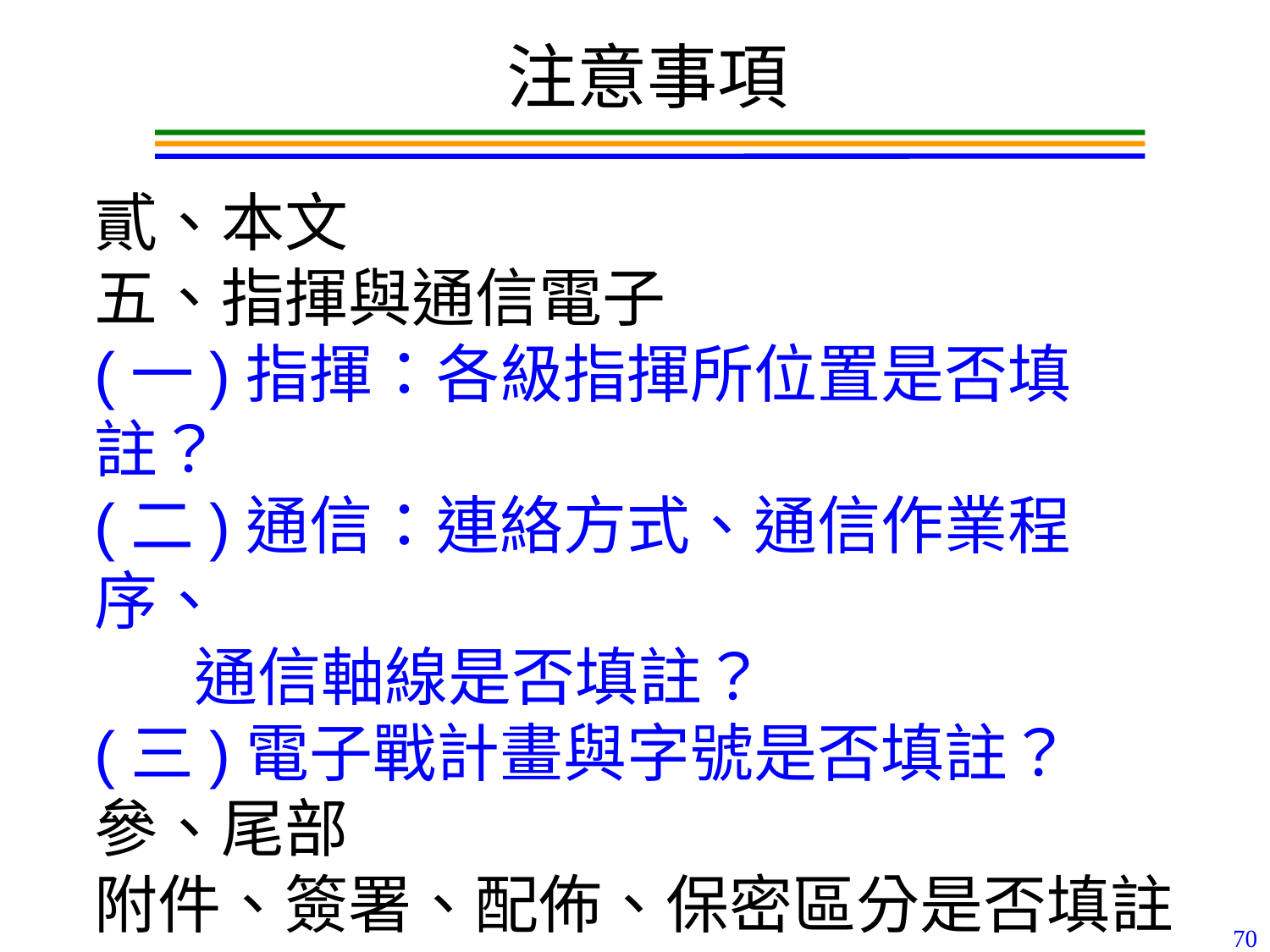

注意事項
命令五大格式
貳、本文
五、指揮與通信電子
(一)指揮：各級指揮所位置是否填註？
(二)通信：連絡方式、通信作業程序、
      通信軸線是否填註？
(三)電子戰計畫與字號是否填註？
參、尾部
附件、簽署、配佈、保密區分是否填註
70